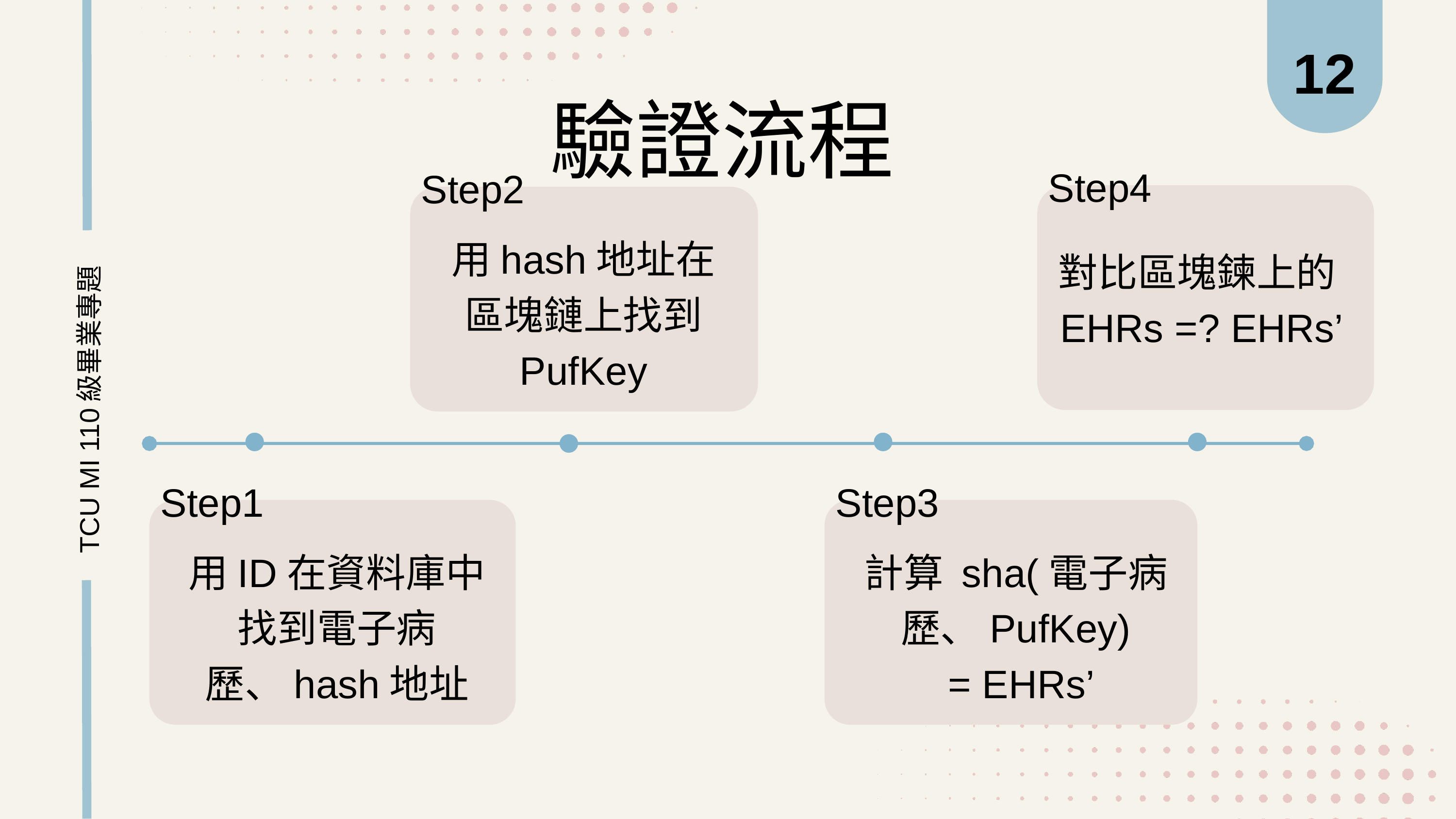

12

驗證流程
 Step4
 Step2

用hash地址在區塊鏈上找到 PufKey
對比區塊鍊上的EHRs =? EHRs’
TCU MI 110級畢業專題

 Step1
 Step3

用ID在資料庫中找到電子病歷、hash地址
計算 sha(電子病歷、PufKey)
 = EHRs’